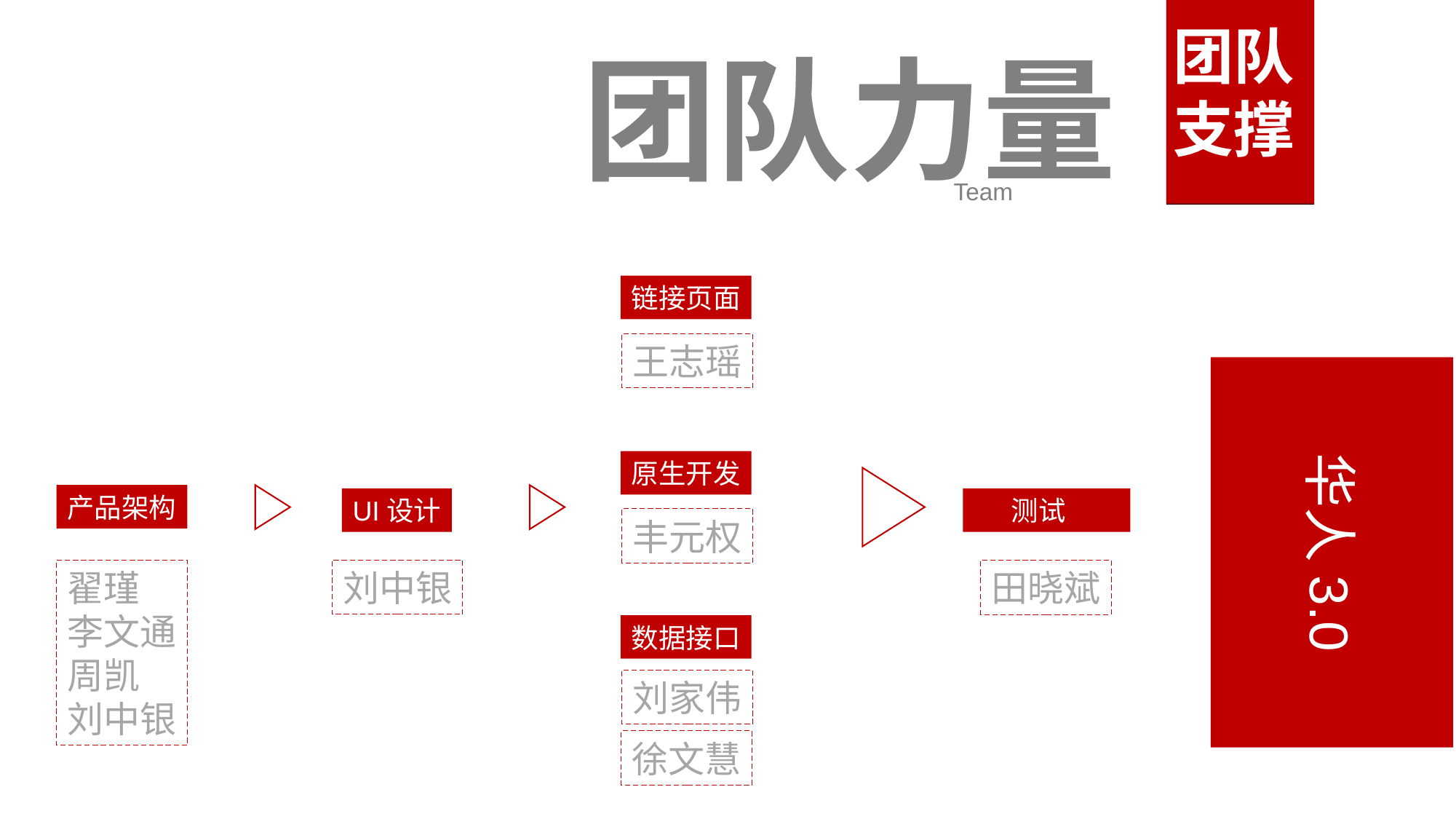

团队力量

成员
Team

member
团队支撑
Plan
Team
链接页面
王志瑶
华人3.0
原生开发

产品架构
UI设计
     测试

丰元权
翟瑾
李文通
周凯
刘中银
刘中银
田晓斌
数据接口
刘家伟
徐文慧